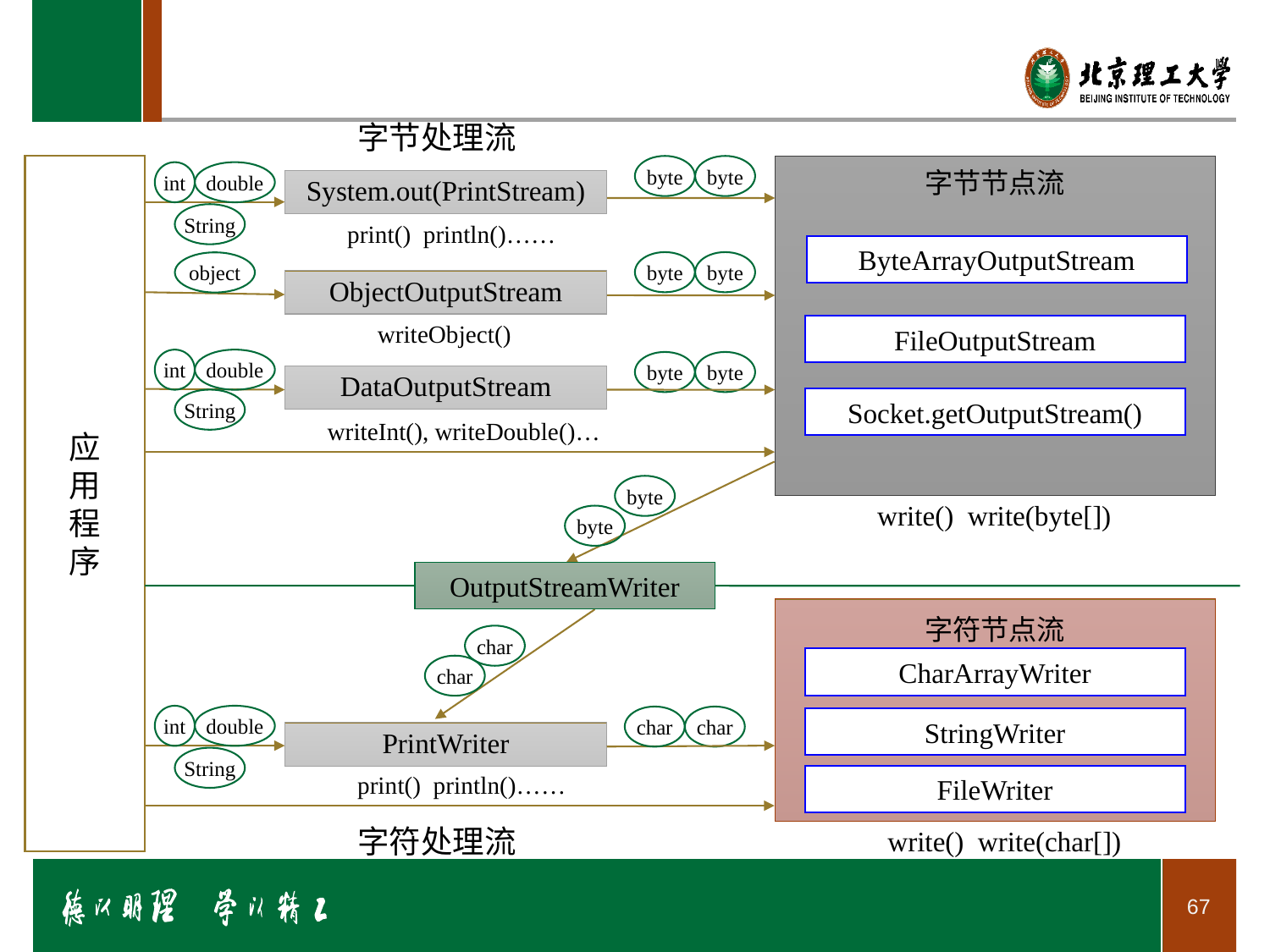

#
字节处理流
应
用
程
序
byte
byte

字节节点流
int
double
System.out(PrintStream)

String
print()  println()……
ByteArrayOutputStream
byte
byte
object
ObjectOutputStream

writeObject()
FileOutputStream
int
double
byte
byte
DataOutputStream
Socket.getOutputStream()

String

writeInt(), writeDouble()…

byte
write()  write(byte[])
byte
OutputStreamWriter

字符节点流

char
CharArrayWriter
char
int
double
char
char
StringWriter
PrintWriter

String
print()  println()……
FileWriter
字符处理流
write()  write(char[])